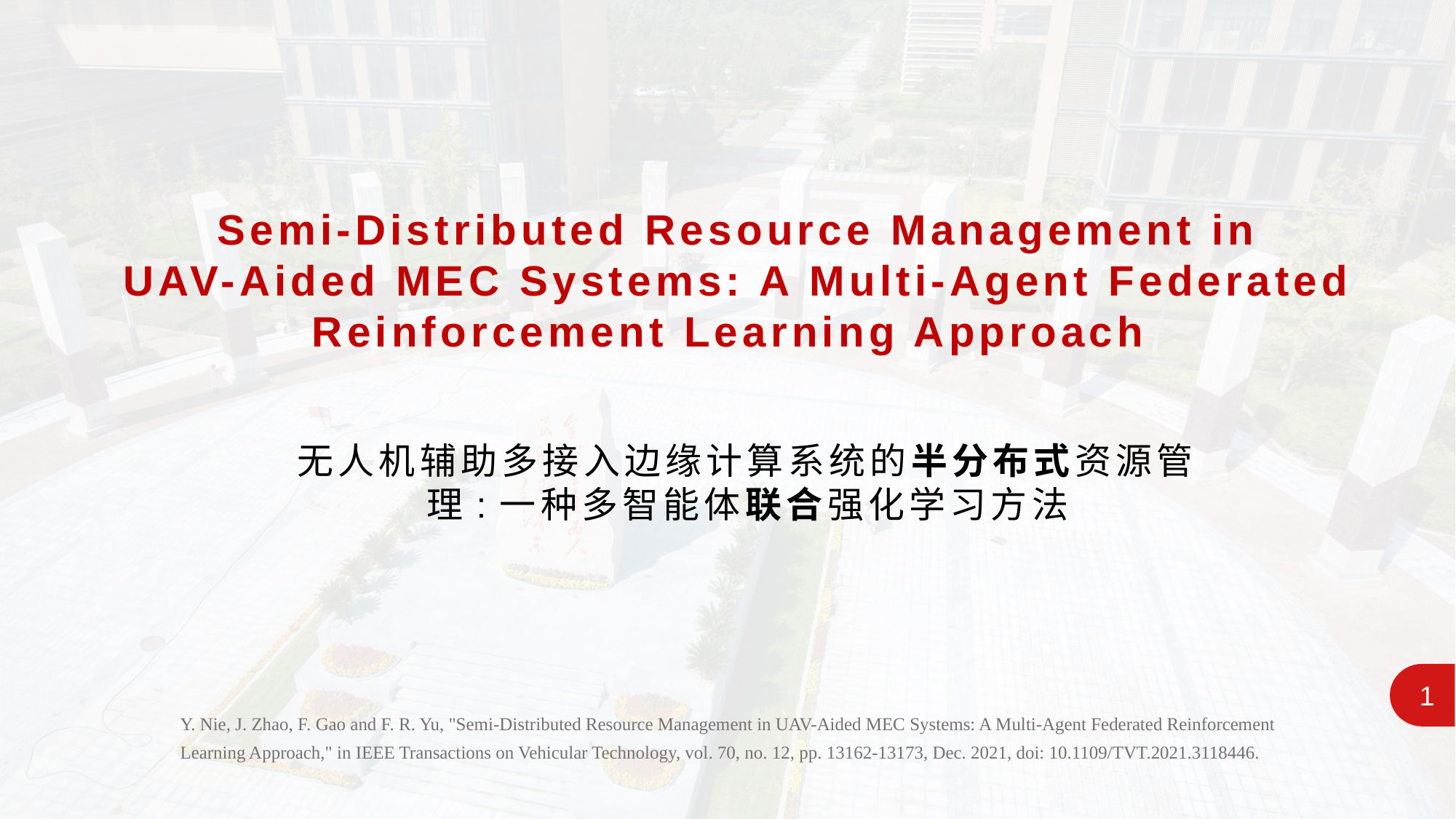

Semi-Distributed Resource Management in
UAV-Aided MEC Systems: A Multi-Agent Federated
Reinforcement Learning Approach
无人机辅助多接入边缘计算系统的半分布式资源管理:一种多智能体联合强化学习方法
1
Y. Nie, J. Zhao, F. Gao and F. R. Yu, "Semi-Distributed Resource Management in UAV-Aided MEC Systems: A Multi-Agent Federated Reinforcement Learning Approach," in IEEE Transactions on Vehicular Technology, vol. 70, no. 12, pp. 13162-13173, Dec. 2021, doi: 10.1109/TVT.2021.3118446.